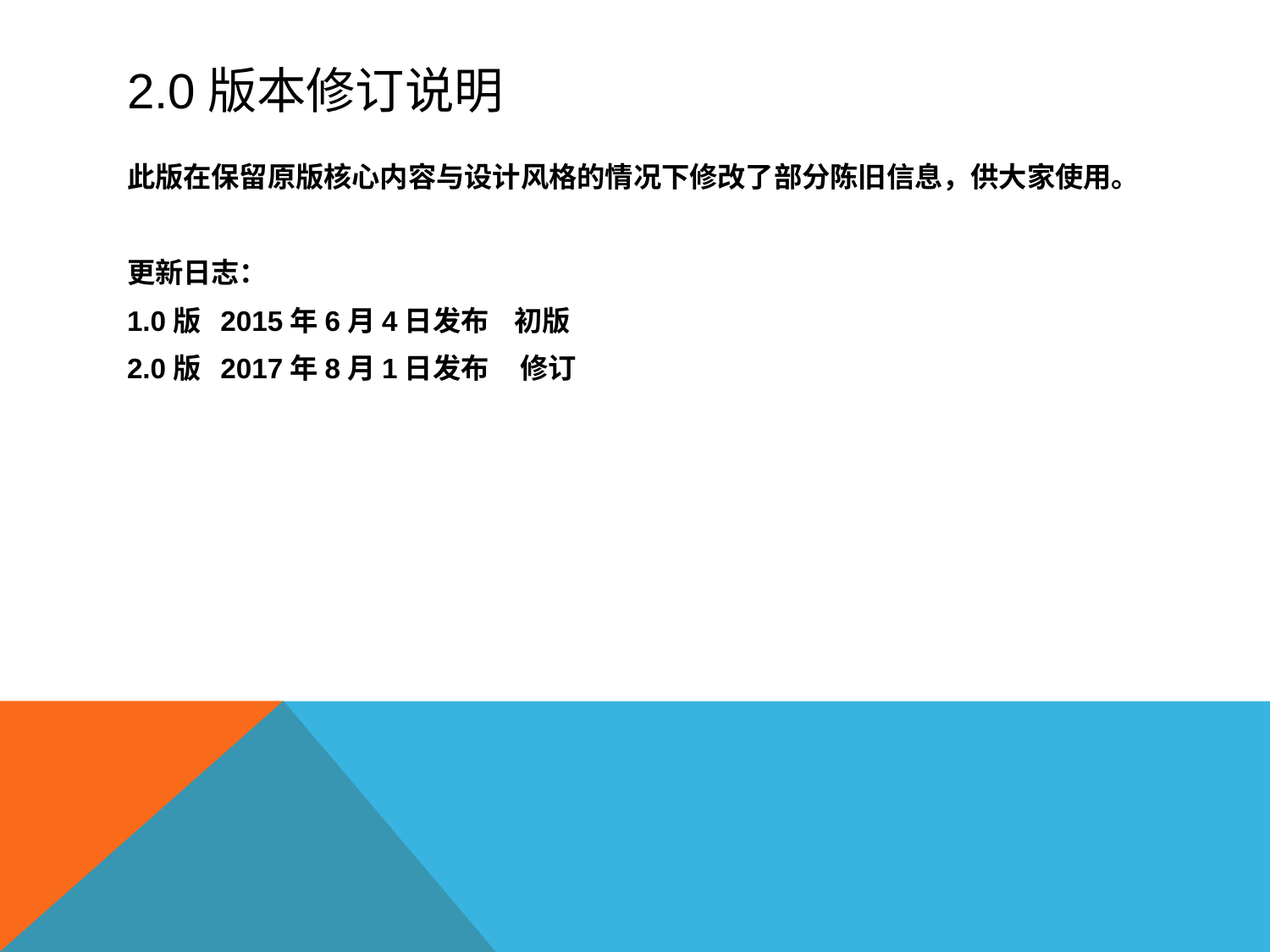

# 2.0版本修订说明
此版在保留原版核心内容与设计风格的情况下修改了部分陈旧信息，供大家使用。

更新日志：
1.0版  2015年6月4日发布    初版
2.0版  2017年8月1日发布     修订